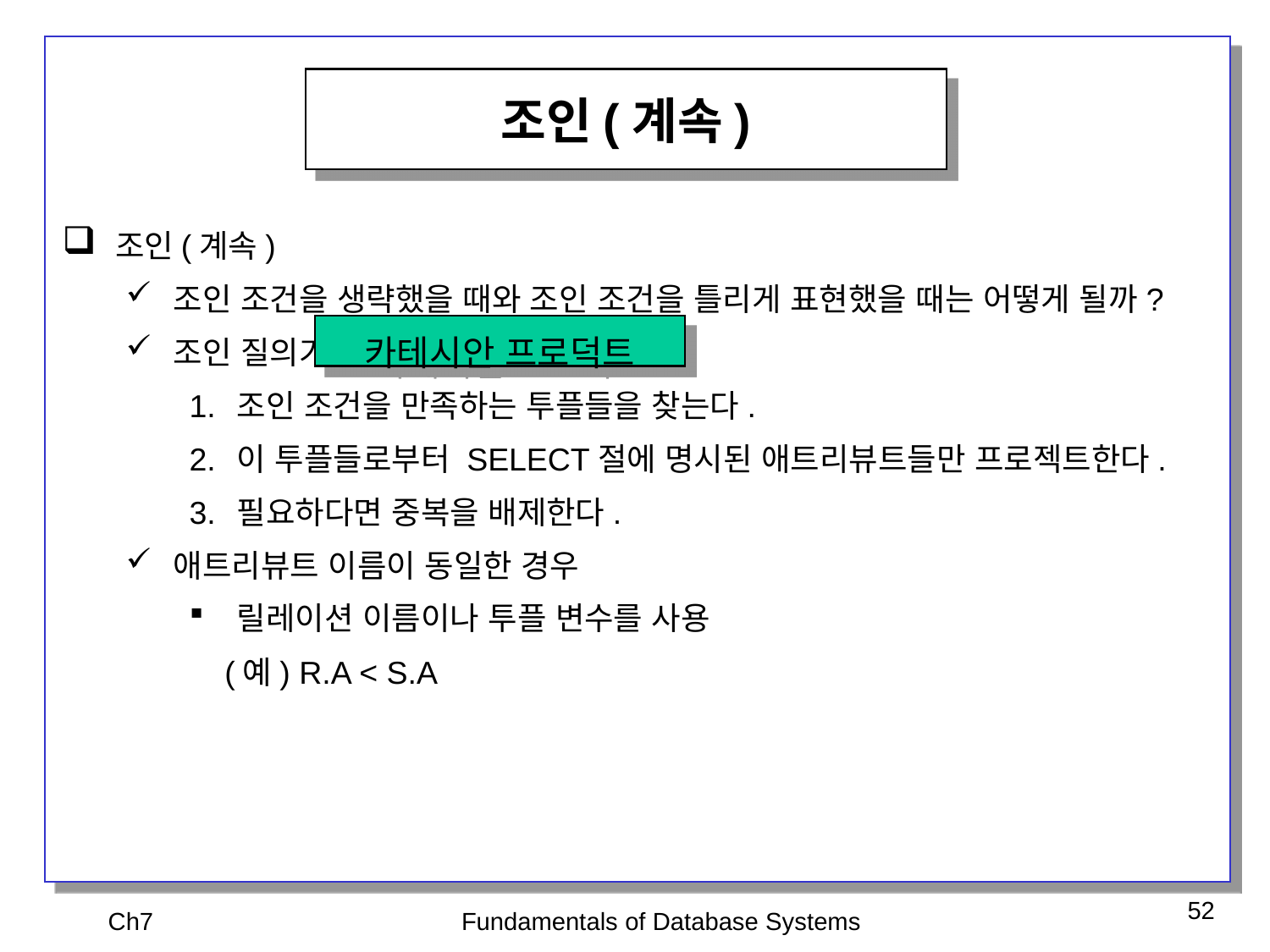

조인(계속)
조인(계속)
조인 조건을 생략했을 때와 조인 조건을 틀리게 표현했을 때는 어떻게 될까?
조인 질의가 수행되는 과정
조인 조건을 만족하는 투플들을 찾는다.
이 투플들로부터 SELECT절에 명시된 애트리뷰트들만 프로젝트한다.
필요하다면 중복을 배제한다.
애트리뷰트 이름이 동일한 경우
릴레이션 이름이나 투플 변수를 사용
    (예) R.A < S.A
카테시안 프로덕트
Ch7
Fundamentals of Database Systems
52